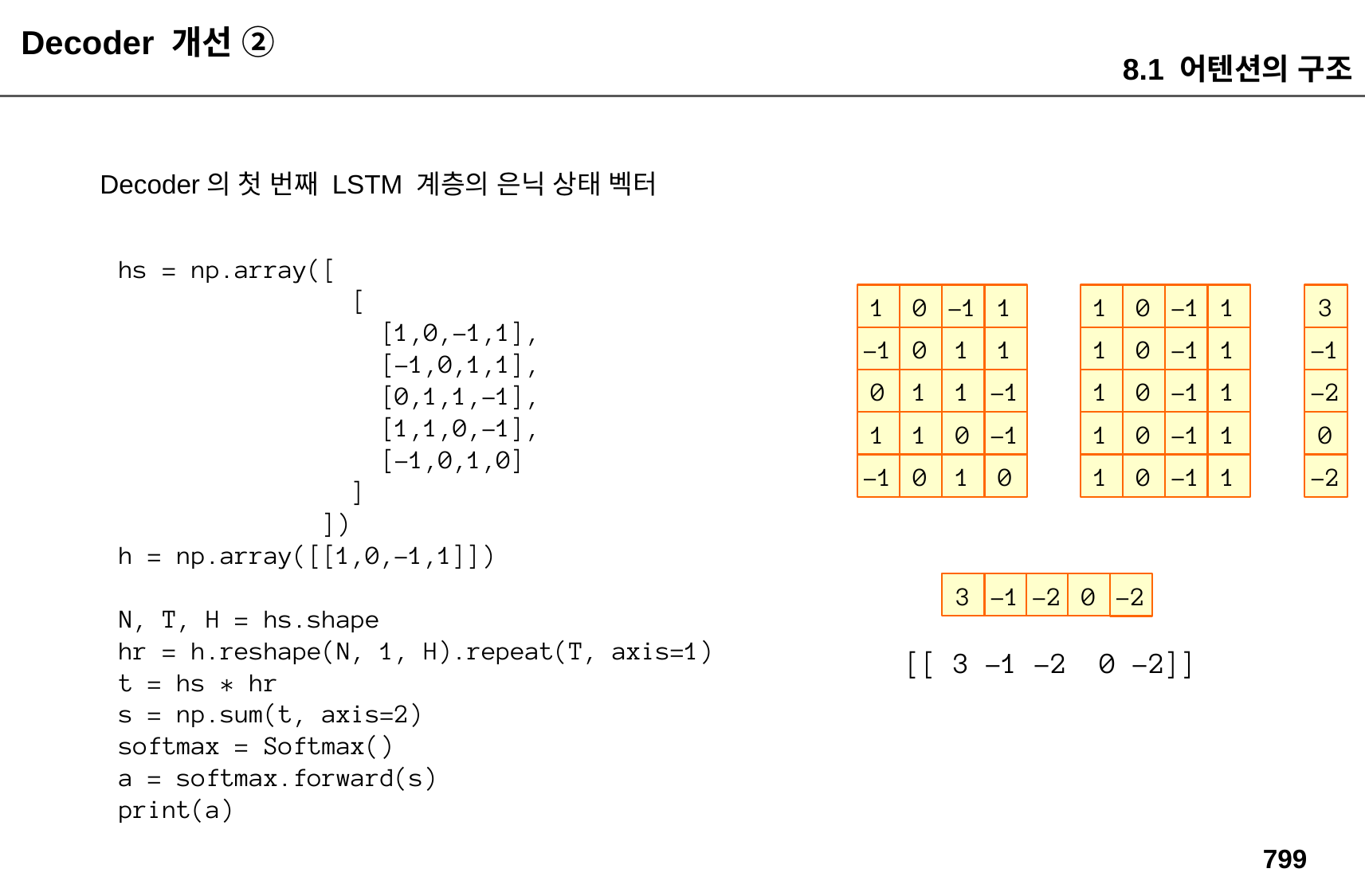

Decoder 개선 ②
8.1 어텐션의 구조
Decoder의 첫 번째 LSTM 계층의 은닉 상태 벡터
hs = np.array([
                [
                  [1,0,-1,1],
                  [-1,0,1,1],
                  [0,1,1,-1],
                  [1,1,0,-1],
                  [-1,0,1,0]
                ]
              ])
h = np.array([[1,0,-1,1]])

N, T, H = hs.shape
hr = h.reshape(N, 1, H).repeat(T, axis=1)
t = hs * hr
s = np.sum(t, axis=2)
softmax = Softmax()
a = softmax.forward(s)
print(a)
1
0
-1
1
1
0
-1
1
3
-1
0
1
1
1
0
-1
1
-1
0
1
1
-1
1
0
-1
1
-2
1
1
0
-1
1
0
-1
1
0
-1
0
1
0
1
0
-1
1
-2
3
-1
-2
0
-2
[[ 3 -1 -2  0 -2]]